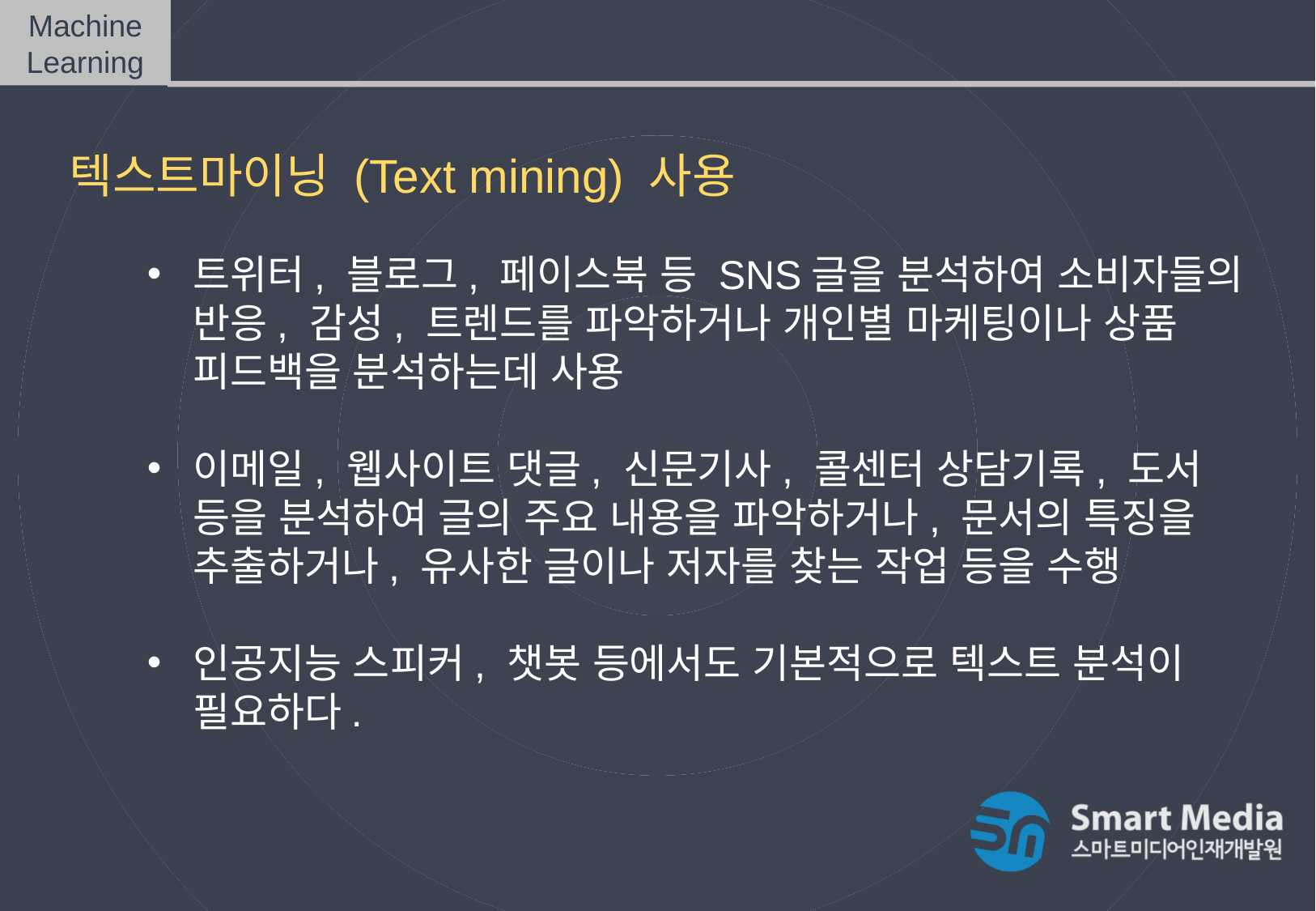

Machine Learning
텍스트마이닝(Text mining)

텍스트마이닝 (Text mining) 사용
트위터, 블로그, 페이스북 등 SNS글을 분석하여 소비자들의 반응, 감성, 트렌드를 파악하거나 개인별 마케팅이나 상품 피드백을 분석하는데 사용

이메일, 웹사이트 댓글, 신문기사, 콜센터 상담기록, 도서 등을 분석하여 글의 주요 내용을 파악하거나, 문서의 특징을 추출하거나, 유사한 글이나 저자를 찾는 작업 등을 수행

인공지능 스피커, 챗봇 등에서도 기본적으로 텍스트 분석이 필요하다.